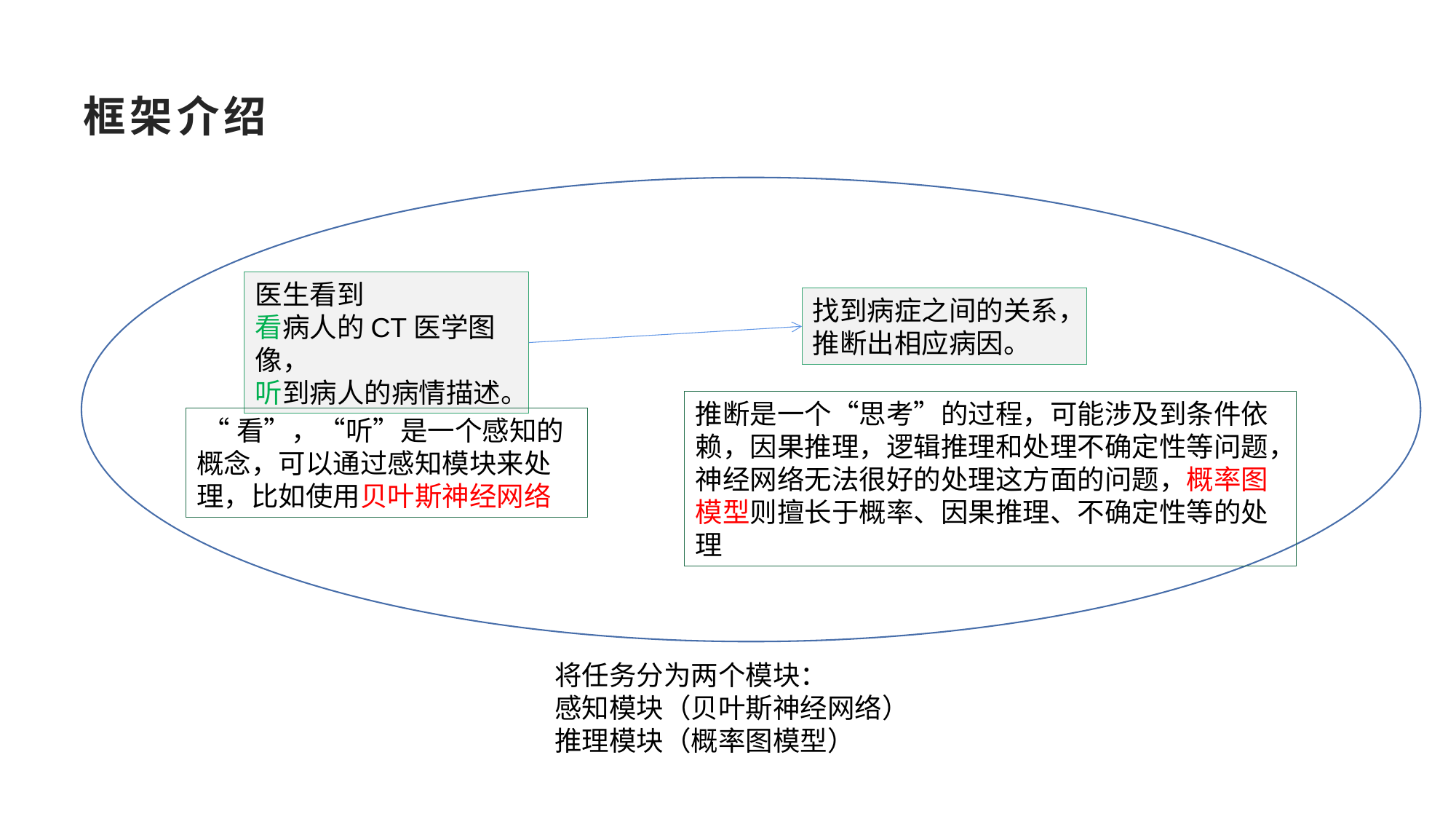

# 框架介绍

医生看到
看病人的CT医学图像，
听到病人的病情描述。
找到病症之间的关系，推断出相应病因。
推断是一个“思考”的过程，可能涉及到条件依赖，因果推理，逻辑推理和处理不确定性等问题，神经网络无法很好的处理这方面的问题，概率图模型则擅长于概率、因果推理、不确定性等的处理
 “看”，“听”是一个感知的概念，可以通过感知模块来处理，比如使用贝叶斯神经网络
将任务分为两个模块：
感知模块（贝叶斯神经网络）
推理模块（概率图模型）